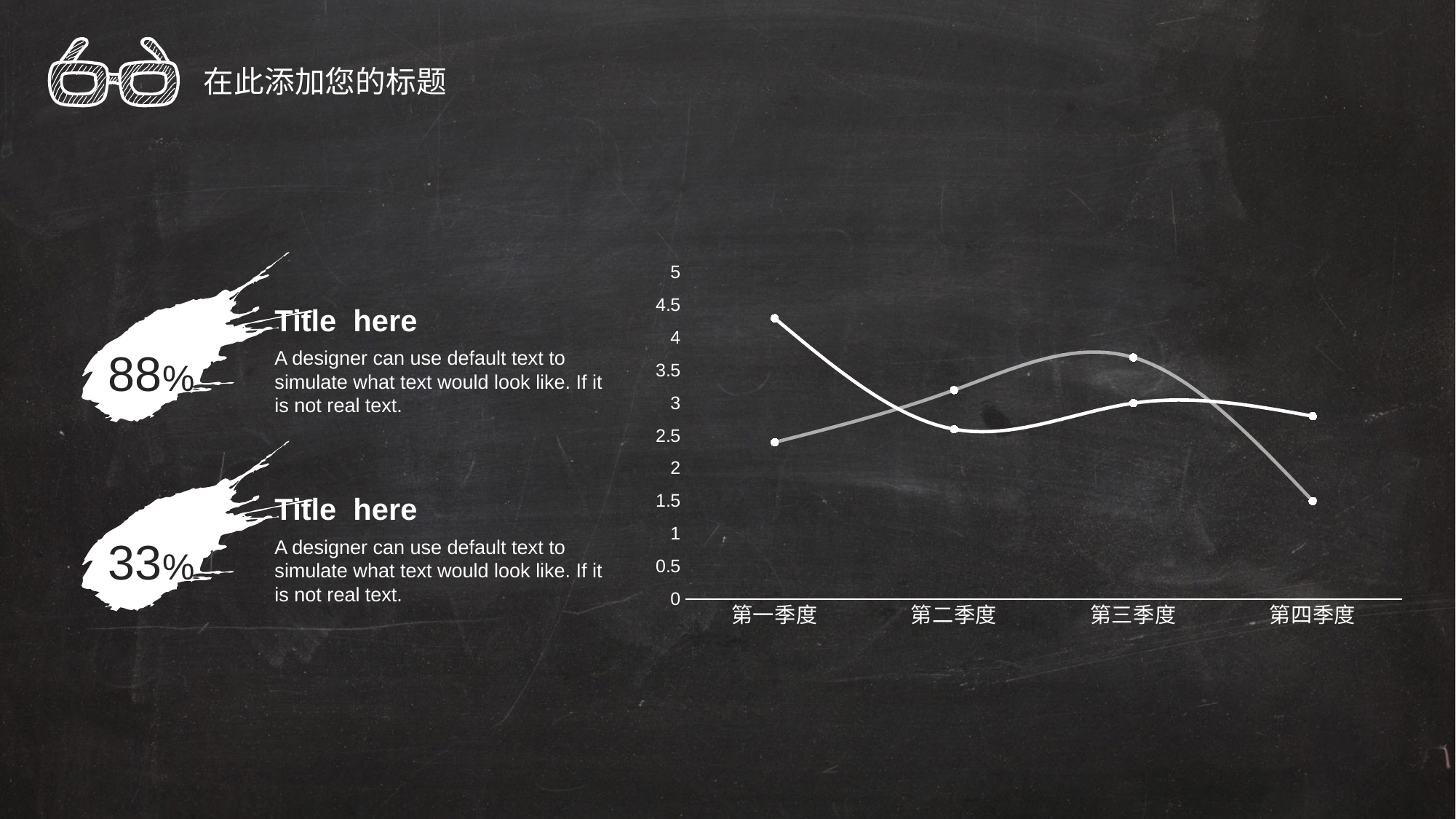

在此添加您的标题

### Chart

| Category | A | B |
|---|---|---|
| 第一季度 | 4.3 | 2.4 |
| 第二季度 | 2.6 | 3.2 |
| 第三季度 | 3.0 | 3.7 |
| 第四季度 | 2.8 | 1.5 |
Title  here
88%
A designer can use default text to simulate what text would look like. If it is not real text.

Title  here
33%
A designer can use default text to simulate what text would look like. If it is not real text.